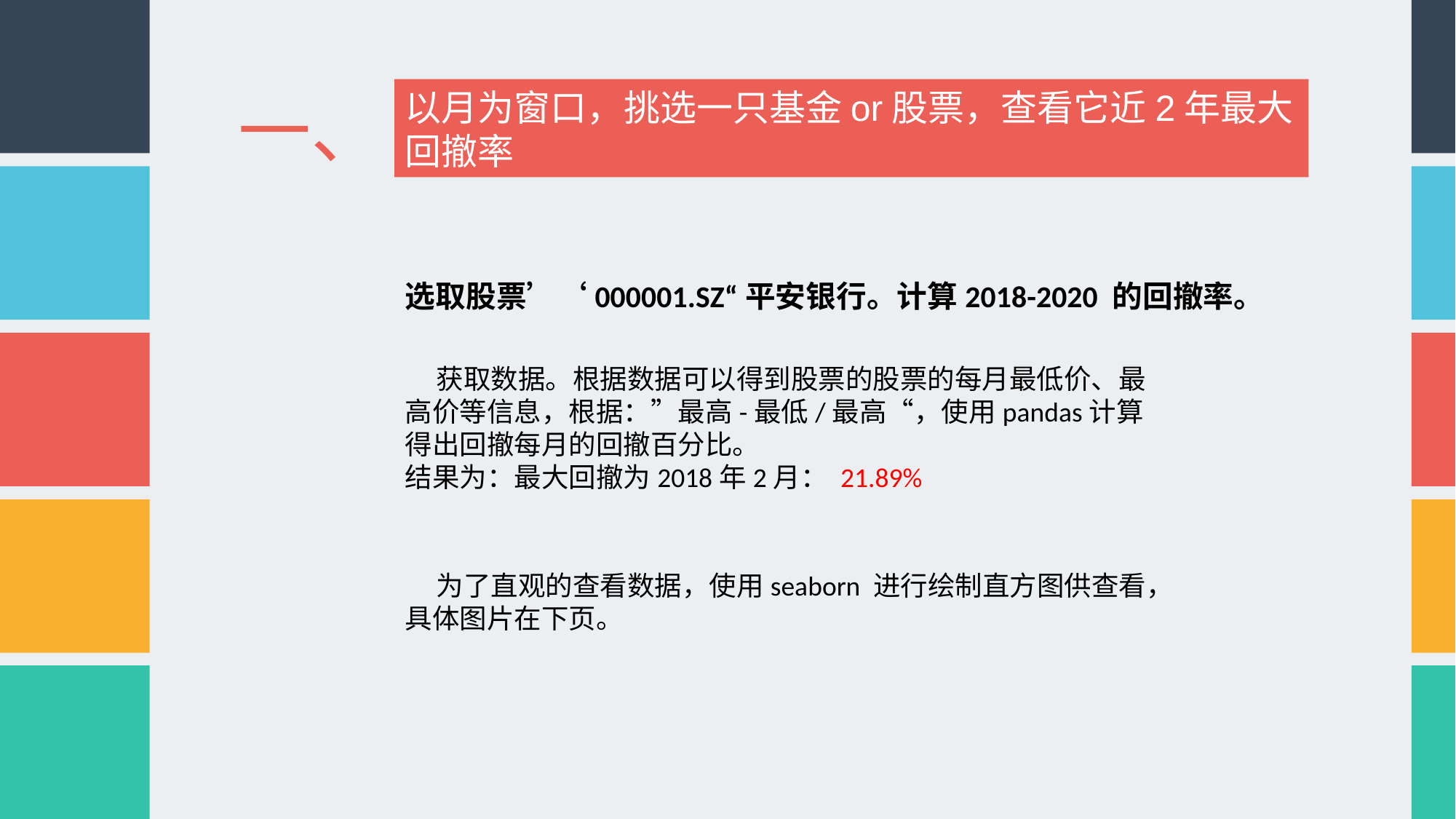

以月为窗口，挑选一只基金or股票，查看它近2年最大回撤率
一、

选取股票’‘000001.SZ“平安银行。计算2018-2020 的回撤率。

    获取数据。根据数据可以得到股票的股票的每月最低价、最高价等信息，根据：”最高-最低/最高“，使用pandas计算得出回撤每月的回撤百分比。
结果为：最大回撤为2018年2月： 21.89%

    为了直观的查看数据，使用seaborn 进行绘制直方图供查看，具体图片在下页。